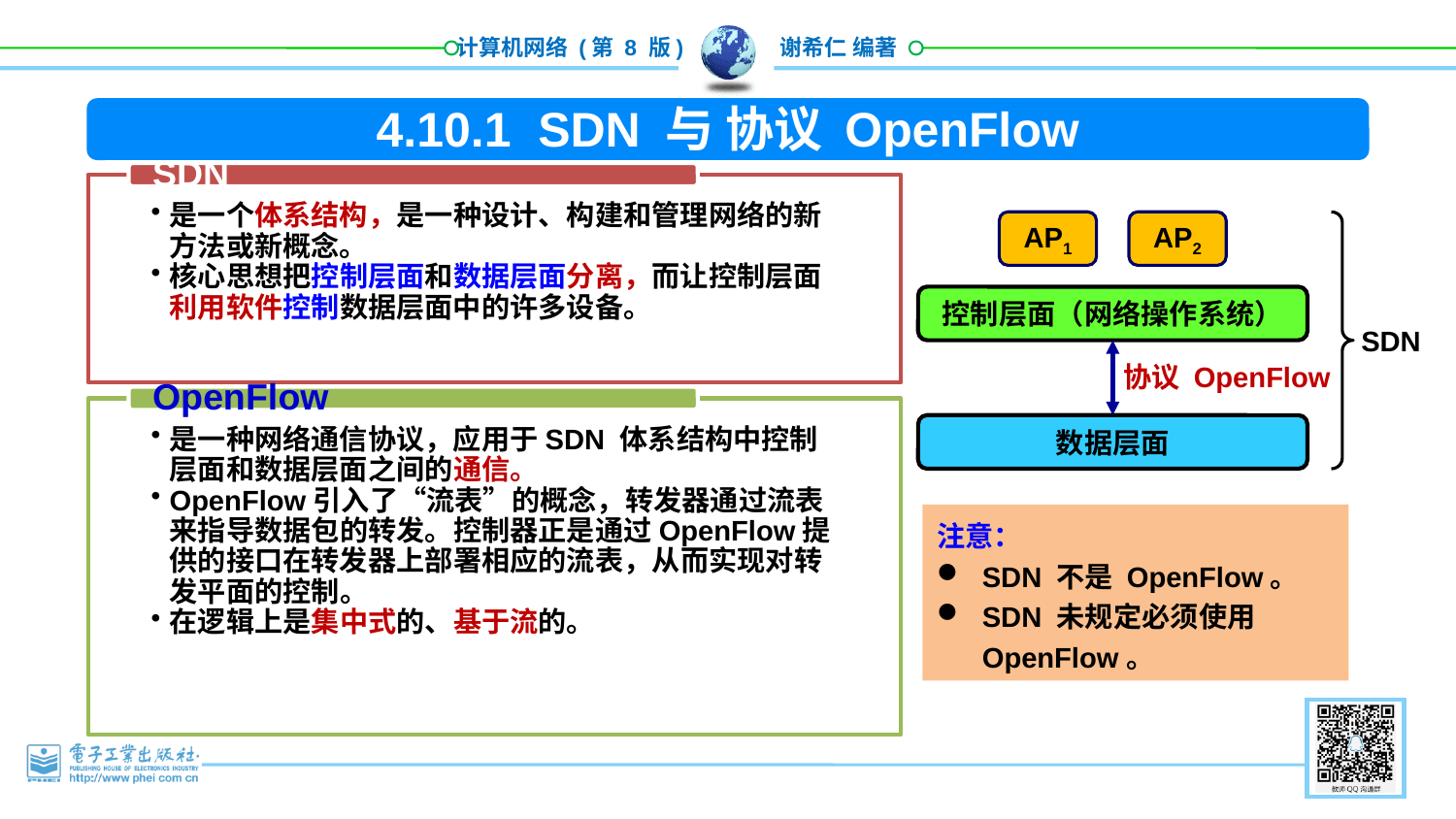

4.10.1  SDN 与 协议 OpenFlow

是一个体系结构，是一种设计、构建和管理网络的新方法或新概念。
核心思想把控制层面和数据层面分离，而让控制层面利用软件控制数据层面中的许多设备。
SDN
是一种网络通信协议，应用于SDN 体系结构中控制层面和数据层面之间的通信。
OpenFlow引入了“流表”的概念，转发器通过流表来指导数据包的转发。控制器正是通过OpenFlow提供的接口在转发器上部署相应的流表，从而实现对转发平面的控制。
在逻辑上是集中式的、基于流的。
OpenFlow
AP1
AP2
控制层面（网络操作系统）
协议 OpenFlow
数据层面

SDN
注意：
SDN 不是 OpenFlow。
SDN 未规定必须使用 OpenFlow。